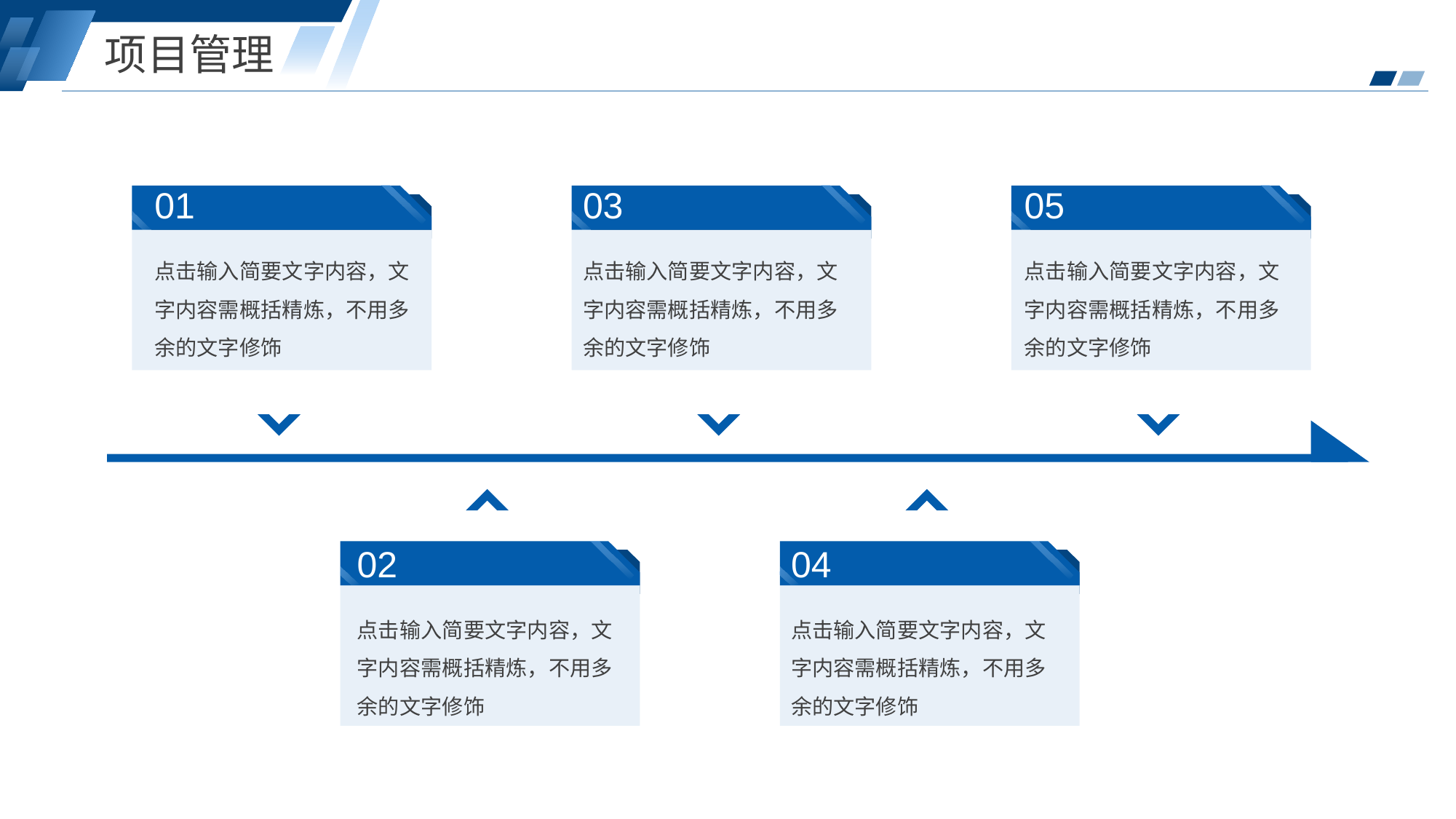

项目管理

01
点击输入简要文字内容，文字内容需概括精炼，不用多余的文字修饰
03
点击输入简要文字内容，文字内容需概括精炼，不用多余的文字修饰
05
点击输入简要文字内容，文字内容需概括精炼，不用多余的文字修饰

02
点击输入简要文字内容，文字内容需概括精炼，不用多余的文字修饰
04
点击输入简要文字内容，文字内容需概括精炼，不用多余的文字修饰